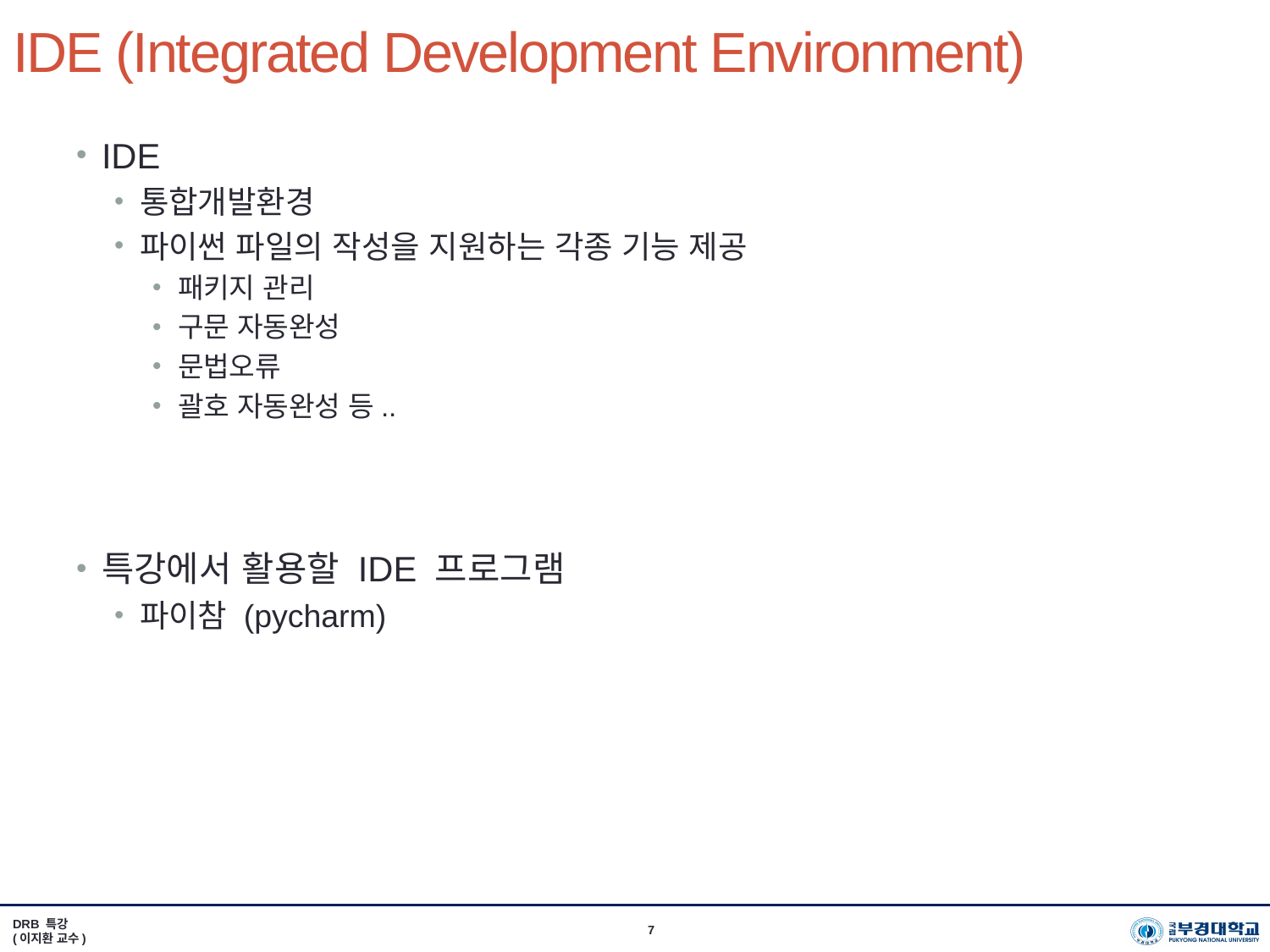

# IDE (Integrated Development Environment)
IDE
통합개발환경
파이썬 파일의 작성을 지원하는 각종 기능 제공
패키지 관리
구문 자동완성
문법오류
괄호 자동완성 등..

특강에서 활용할 IDE 프로그램
파이참 (pycharm)

DRB 특강
(이지환 교수)